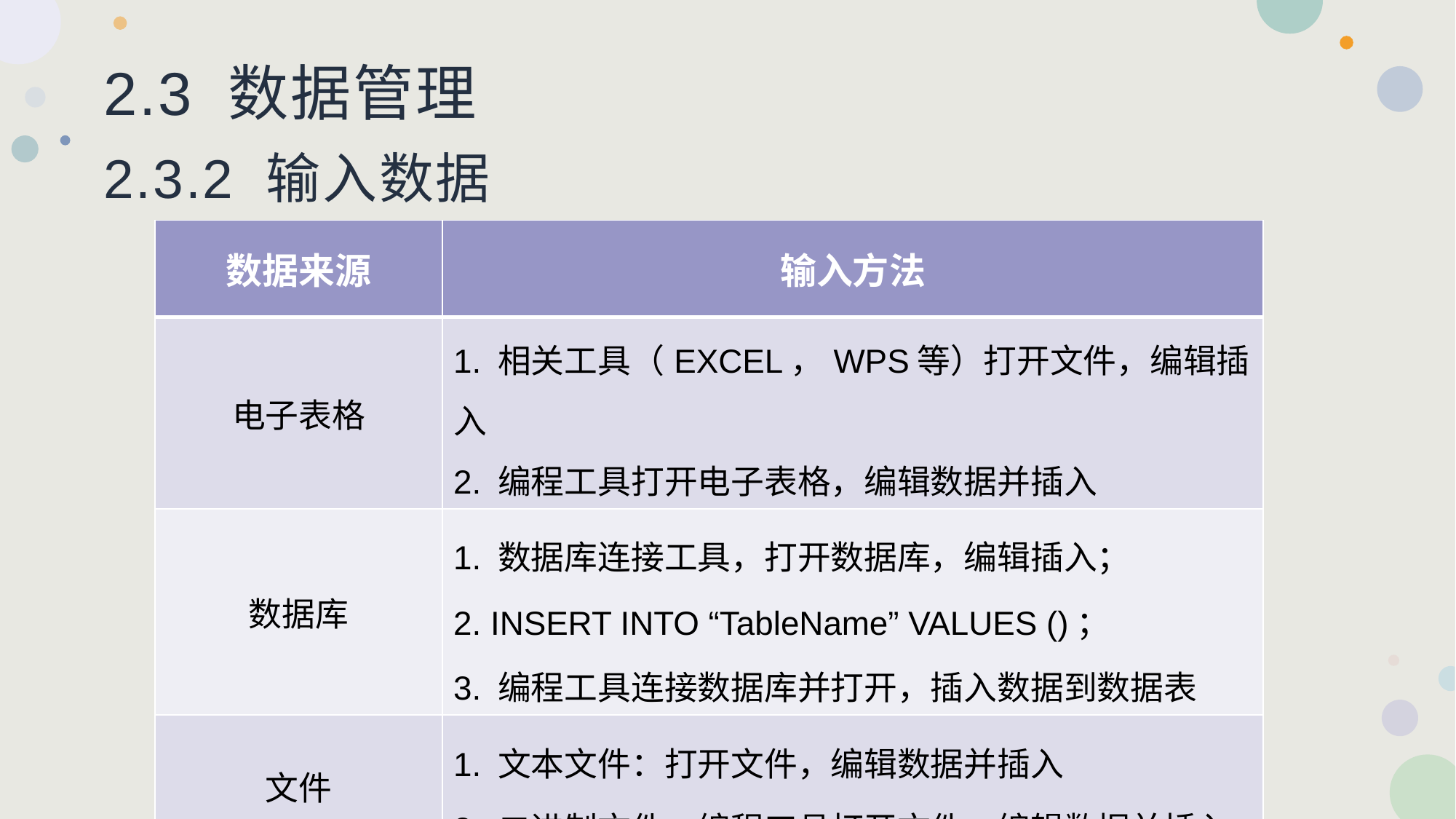

# 2.3 数据管理 2.3.2 输入数据

| 数据来源 | 输入方法 |
| --- | --- |
| 电子表格 | 1. 相关工具（EXCEL，WPS等）打开文件，编辑插入 2. 编程工具打开电子表格，编辑数据并插入 |
| 数据库 | 1. 数据库连接工具，打开数据库，编辑插入； 2. INSERT INTO “TableName” VALUES ()； 3. 编程工具连接数据库并打开，插入数据到数据表 |
| 文件 | 1. 文本文件：打开文件，编辑数据并插入 2. 二进制文件：编程工具打开文件，编辑数据并插入 |